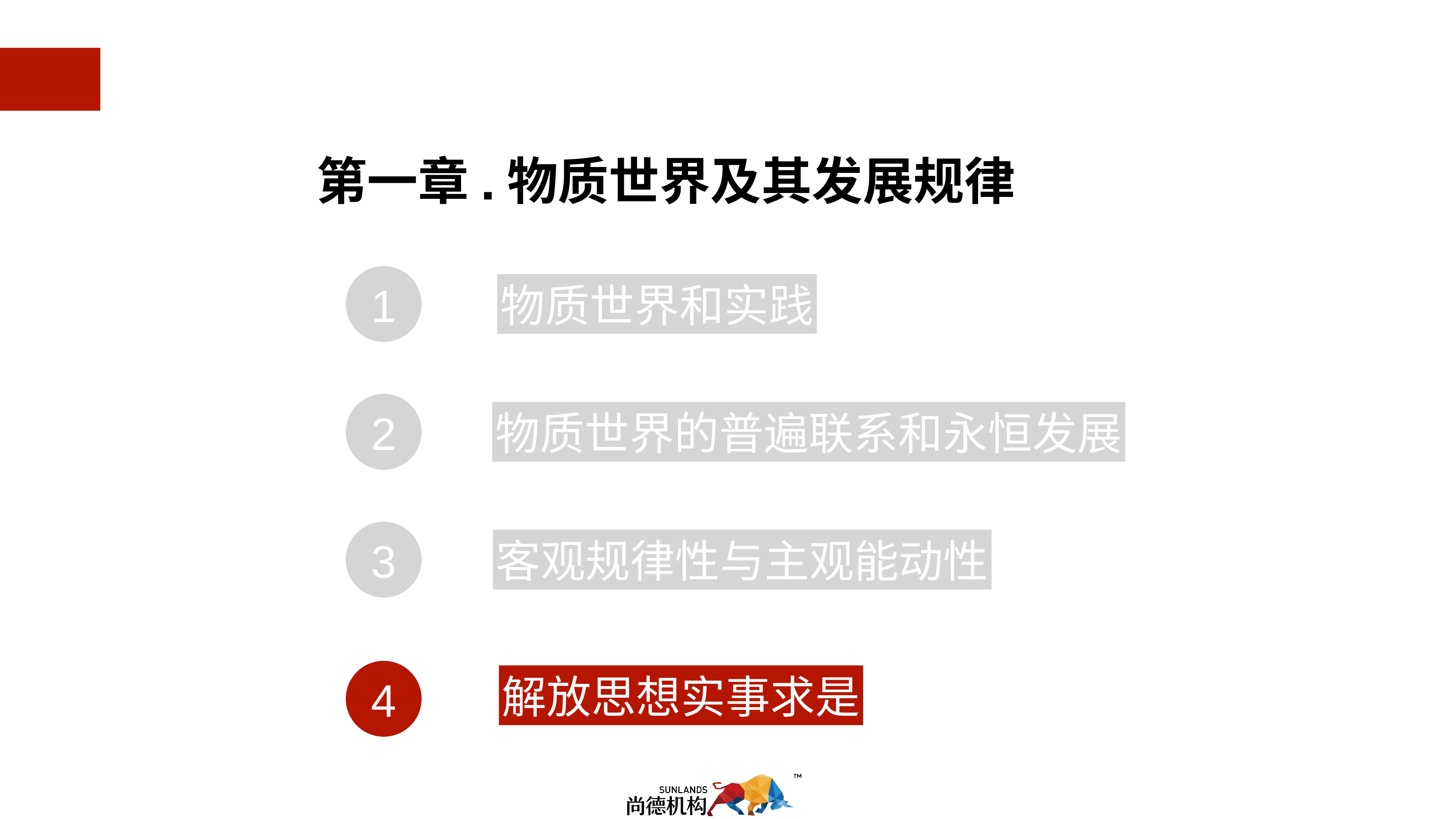

第一章.物质世界及其发展规律
1
物质世界和实践
2
物质世界的普遍联系和永恒发展
3
客观规律性与主观能动性
4
解放思想实事求是